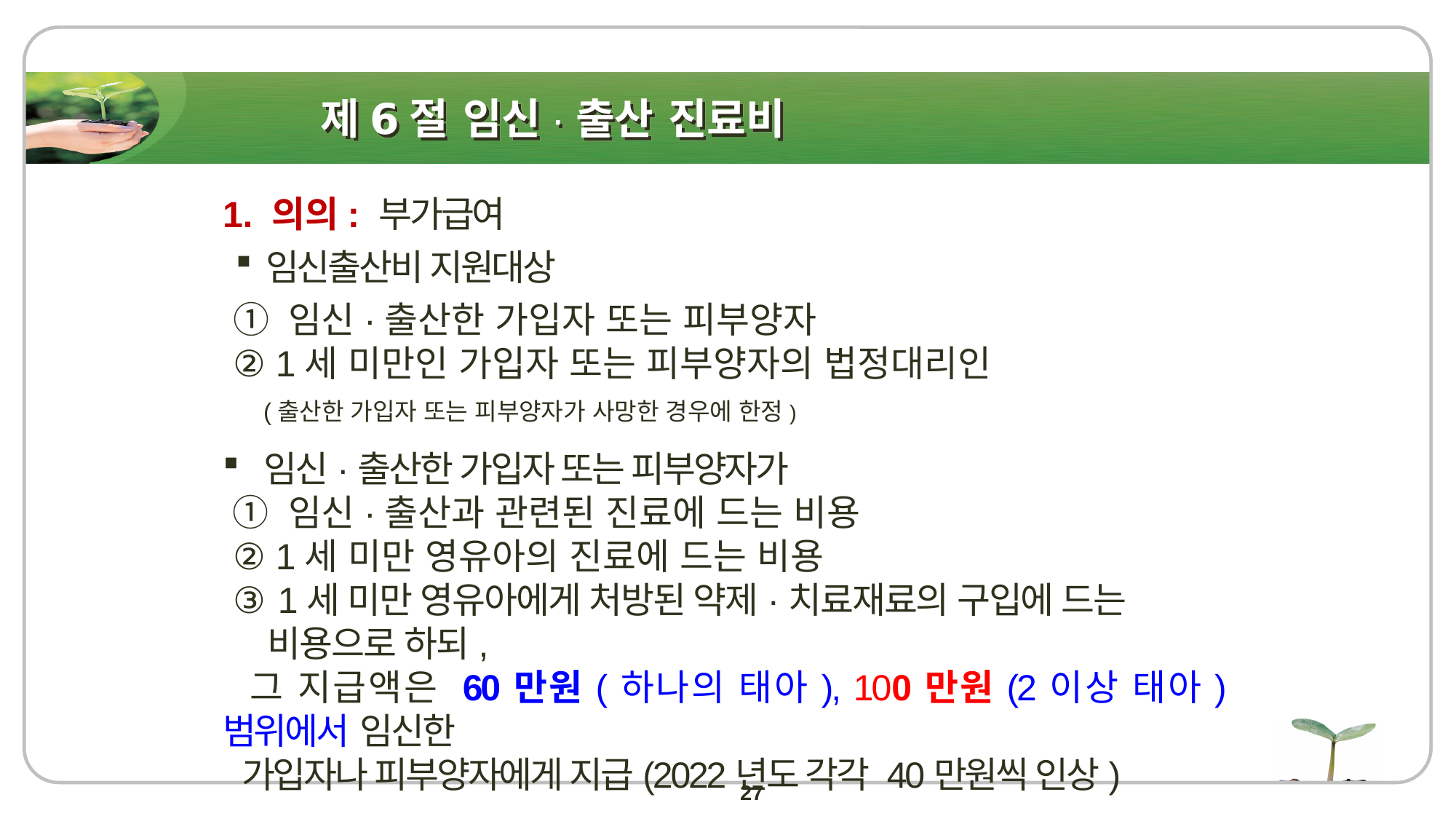

# 제6절 임신·출산 진료비
1. 의의: 부가급여
임신출산비 지원대상
 ① 임신·출산한 가입자 또는 피부양자
 ② 1세 미만인 가입자 또는 피부양자의 법정대리인
    (출산한 가입자 또는 피부양자가 사망한 경우에 한정)
임신·출산한 가입자 또는 피부양자가
 ① 임신·출산과 관련된 진료에 드는 비용
 ② 1세 미만 영유아의 진료에 드는 비용
 ③ 1세 미만 영유아에게 처방된 약제·치료재료의 구입에 드는
    비용으로 하되,
 그 지급액은 60만원(하나의 태아), 100만원(2이상 태아) 범위에서 임신한
 가입자나 피부양자에게 지급(2022년도 각각 40만원씩 인상)
27